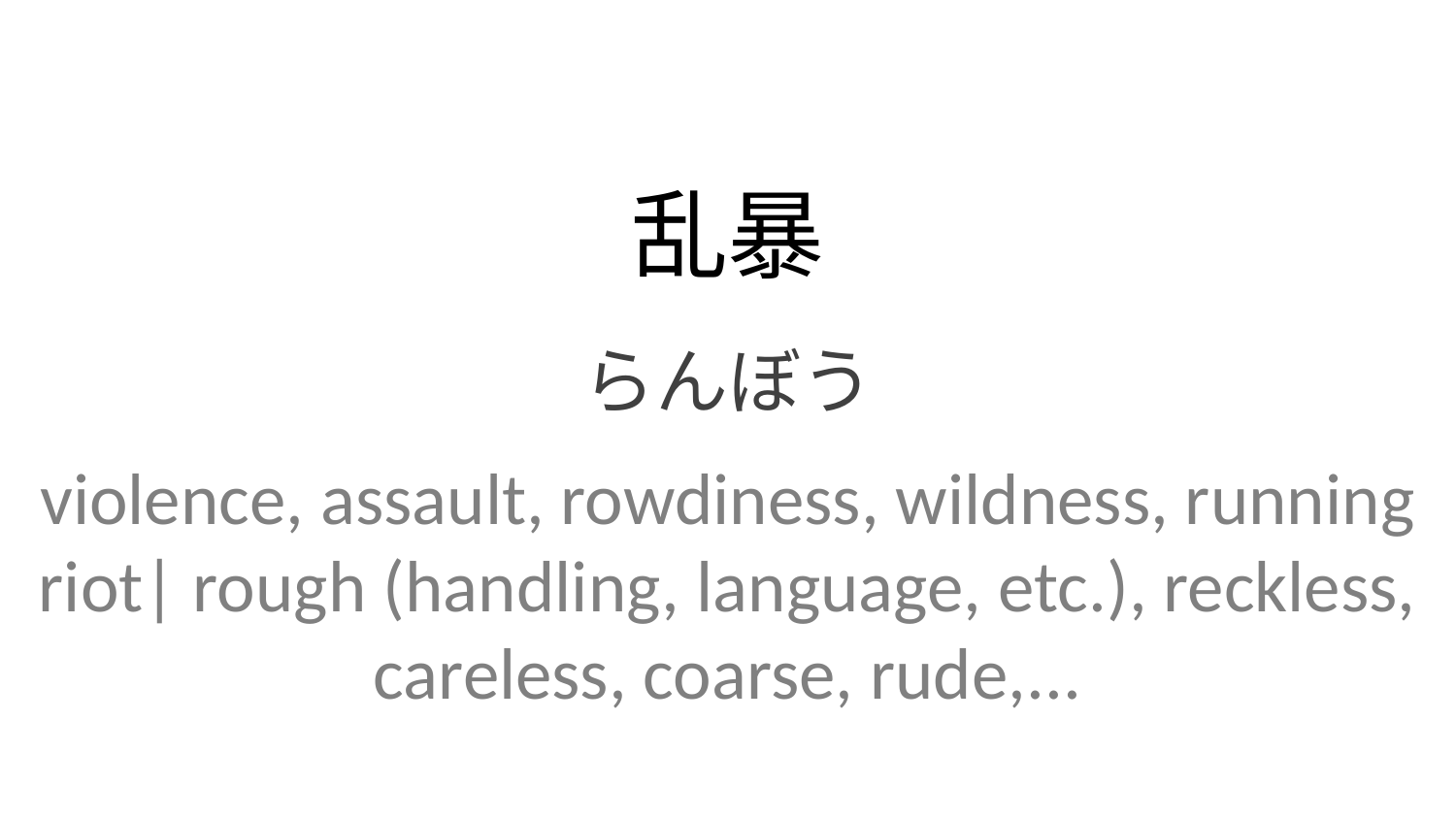

乱暴

らんぼう
violence, assault, rowdiness, wildness, running riot| rough (handling, language, etc.), reckless, careless, coarse, rude,...